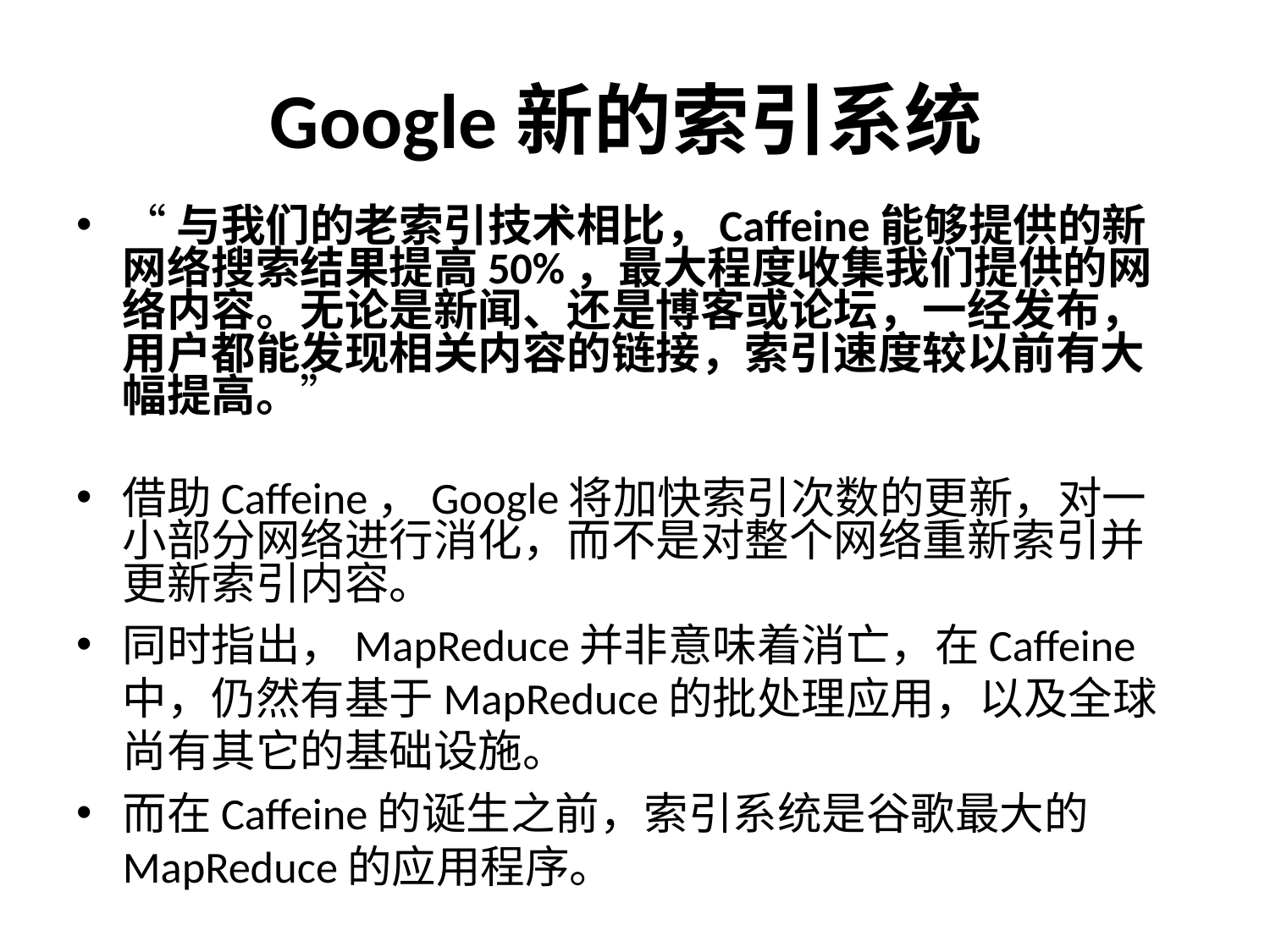

# Google新的索引系统
“与我们的老索引技术相比，Caffeine能够提供的新网络搜索结果提高50%，最大程度收集我们提供的网络内容。无论是新闻、还是博客或论坛，一经发布，用户都能发现相关内容的链接，索引速度较以前有大幅提高。”

借助Caffeine，Google将加快索引次数的更新，对一小部分网络进行消化，而不是对整个网络重新索引并更新索引内容。
同时指出，MapReduce并非意味着消亡，在Caffeine中，仍然有基于MapReduce的批处理应用，以及全球尚有其它的基础设施。
而在Caffeine的诞生之前，索引系统是谷歌最大的MapReduce的应用程序。